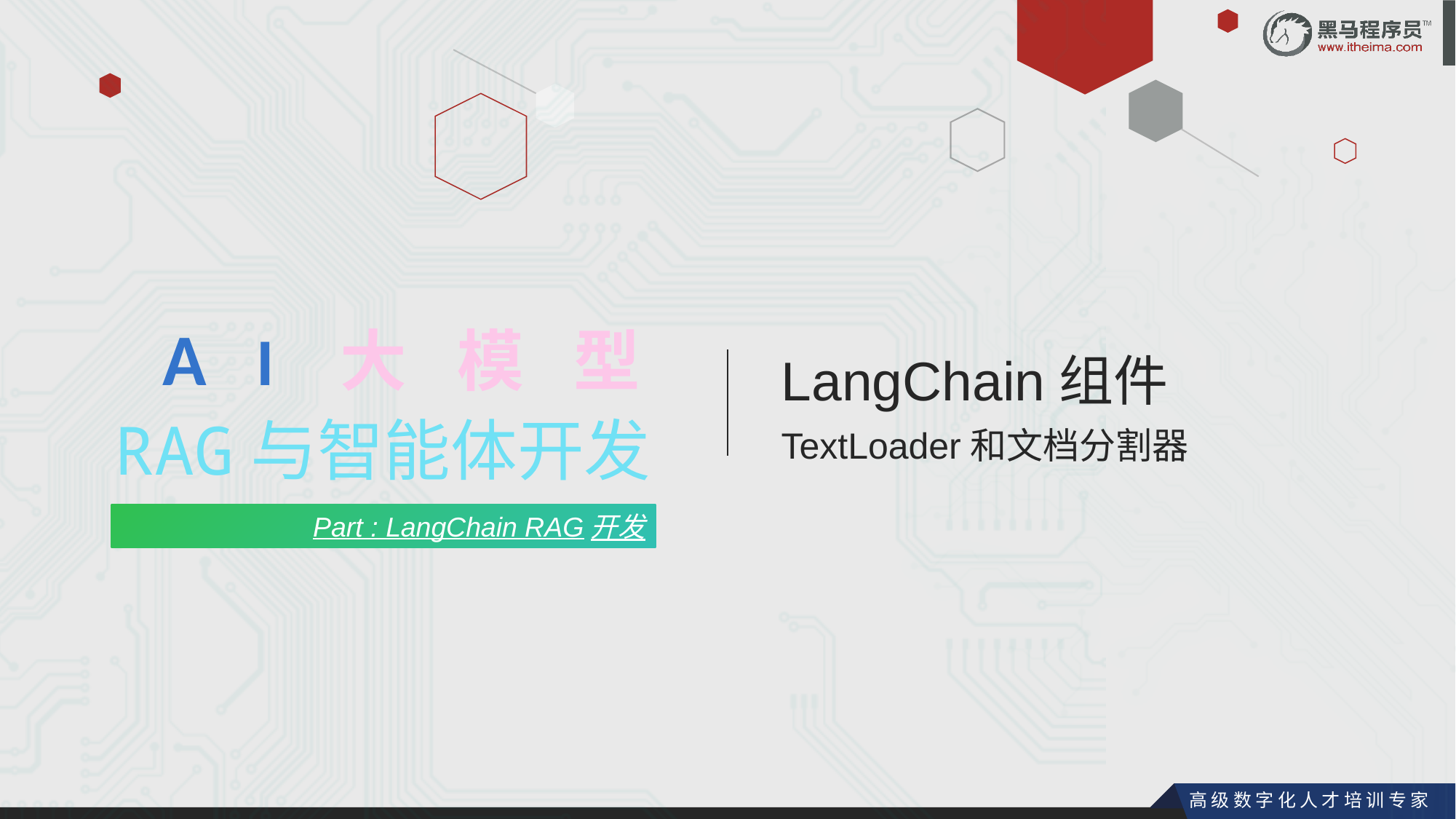

AI大模型
LangChain组件
TextLoader和文档分割器
RAG与智能体开发
Part : LangChain RAG开发